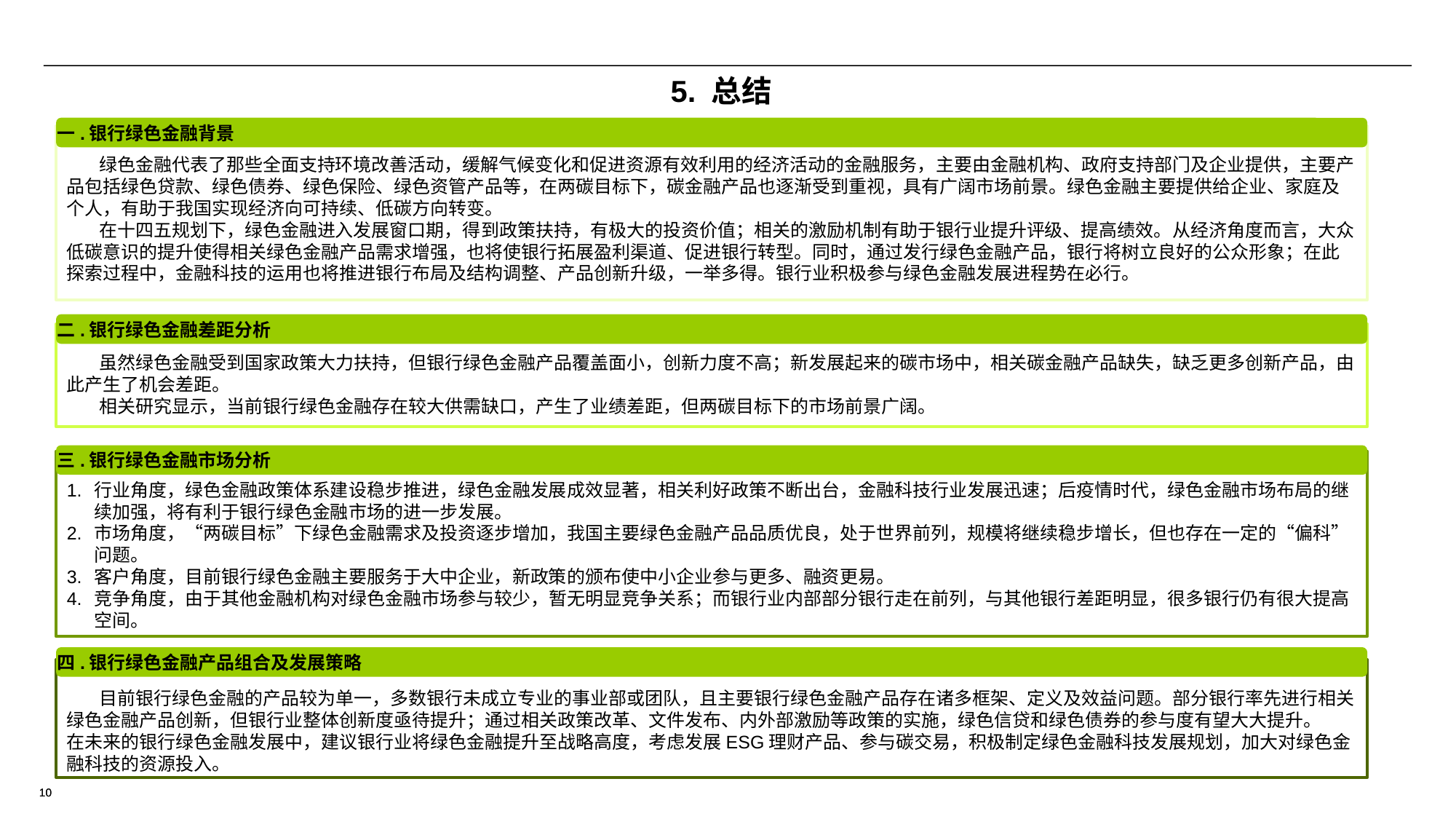

5. 总结
一.银行绿色金融背景

       绿色金融代表了那些全面支持环境改善活动，缓解气候变化和促进资源有效利用的经济活动的金融服务，主要由金融机构、政府支持部门及企业提供，主要产品包括绿色贷款、绿色债券、绿色保险、绿色资管产品等，在两碳目标下，碳金融产品也逐渐受到重视，具有广阔市场前景。绿色金融主要提供给企业、家庭及个人，有助于我国实现经济向可持续、低碳方向转变。
       在十四五规划下，绿色金融进入发展窗口期，得到政策扶持，有极大的投资价值；相关的激励机制有助于银行业提升评级、提高绩效。从经济角度而言，大众低碳意识的提升使得相关绿色金融产品需求增强，也将使银行拓展盈利渠道、促进银行转型。同时，通过发行绿色金融产品，银行将树立良好的公众形象；在此探索过程中，金融科技的运用也将推进银行布局及结构调整、产品创新升级，一举多得。银行业积极参与绿色金融发展进程势在必行。
二.银行绿色金融差距分析

       虽然绿色金融受到国家政策大力扶持，但银行绿色金融产品覆盖面小，创新力度不高；新发展起来的碳市场中，相关碳金融产品缺失，缺乏更多创新产品，由此产生了机会差距。
       相关研究显示，当前银行绿色金融存在较大供需缺口，产生了业绩差距，但两碳目标下的市场前景广阔。
三.银行绿色金融市场分析

行业角度，绿色金融政策体系建设稳步推进，绿色金融发展成效显著，相关利好政策不断出台，金融科技行业发展迅速；后疫情时代，绿色金融市场布局的继续加强，将有利于银行绿色金融市场的进一步发展。
市场角度，“两碳目标”下绿色金融需求及投资逐步增加，我国主要绿色金融产品品质优良，处于世界前列，规模将继续稳步增长，但也存在一定的“偏科”问题。
客户角度，目前银行绿色金融主要服务于大中企业，新政策的颁布使中小企业参与更多、融资更易。
竞争角度，由于其他金融机构对绿色金融市场参与较少，暂无明显竞争关系；而银行业内部部分银行走在前列，与其他银行差距明显，很多银行仍有很大提高空间。
四.银行绿色金融产品组合及发展策略

       目前银行绿色金融的产品较为单一，多数银行未成立专业的事业部或团队，且主要银行绿色金融产品存在诸多框架、定义及效益问题。部分银行率先进行相关绿色金融产品创新，但银行业整体创新度亟待提升；通过相关政策改革、文件发布、内外部激励等政策的实施，绿色信贷和绿色债券的参与度有望大大提升。
在未来的银行绿色金融发展中，建议银行业将绿色金融提升至战略高度，考虑发展ESG理财产品、参与碳交易，积极制定绿色金融科技发展规划，加大对绿色金融科技的资源投入。